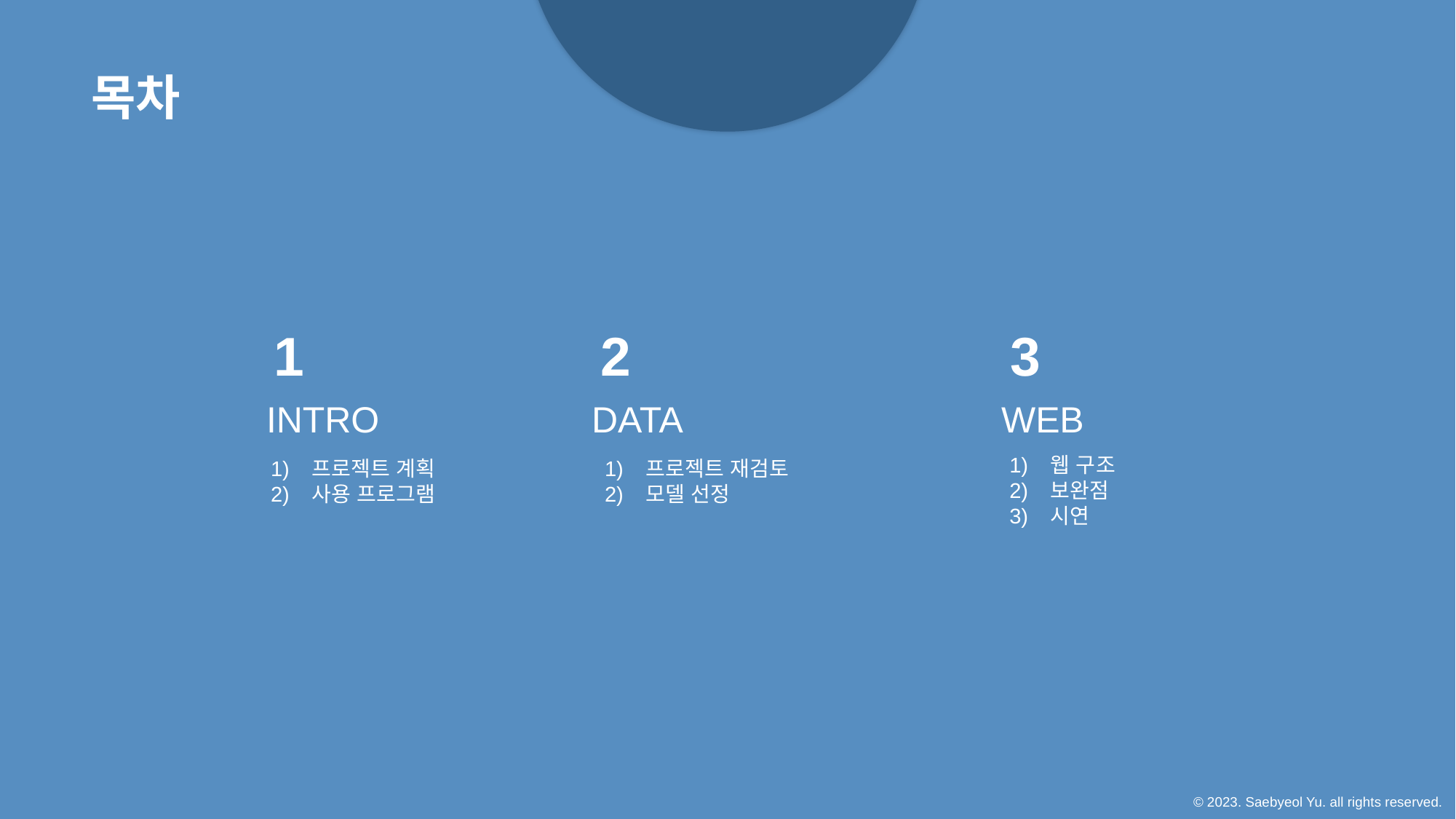

목차
1
INTRO
2
DATA
3
WEB
웹 구조
보완점
시연
프로젝트 계획
사용 프로그램

프로젝트 재검토
모델 선정